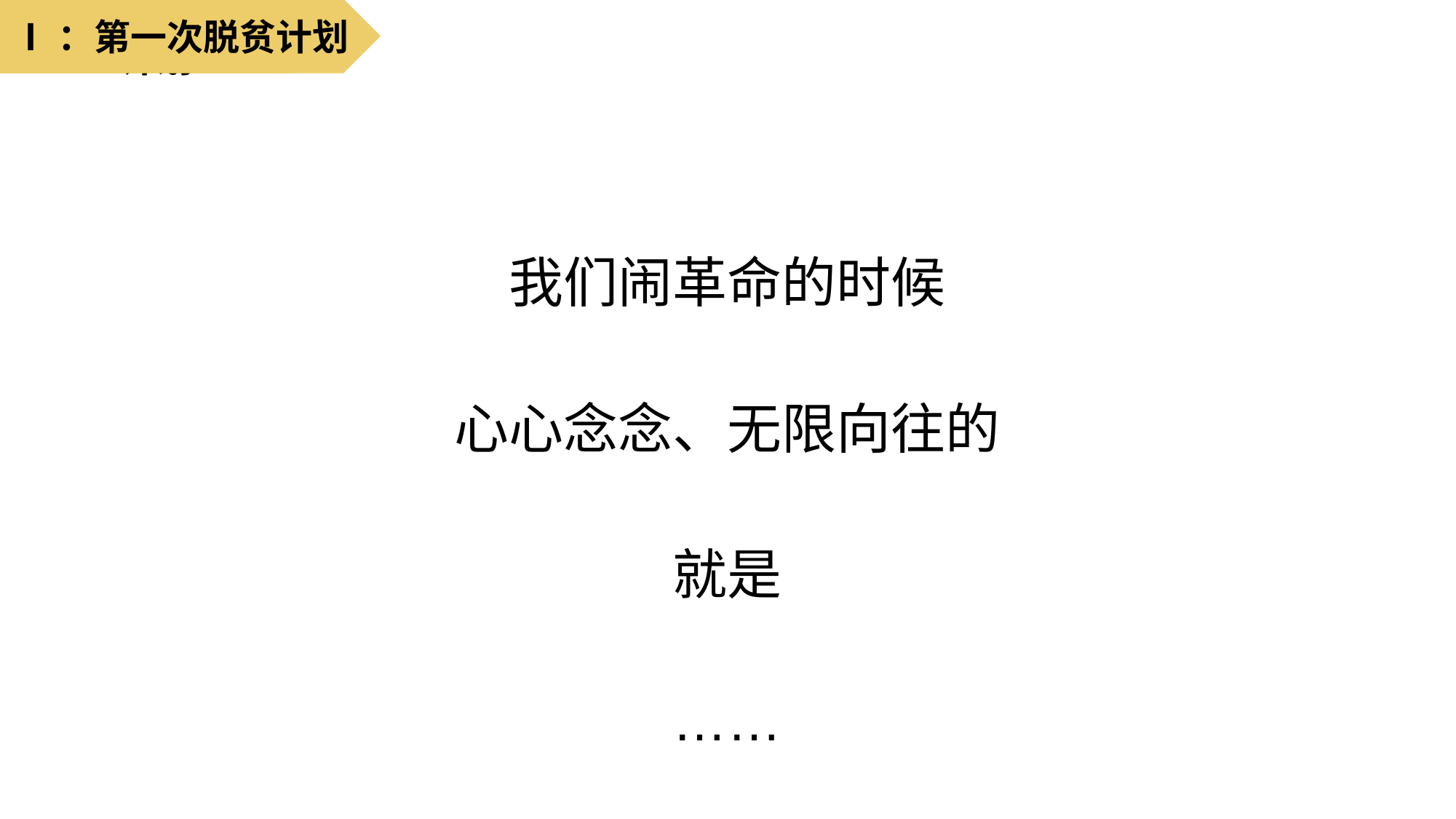

Ⅰ：第一次脱贫计划
Ⅰ：第一次脱贫计划
我们闹革命的时候
心心念念、无限向往的
就是
……